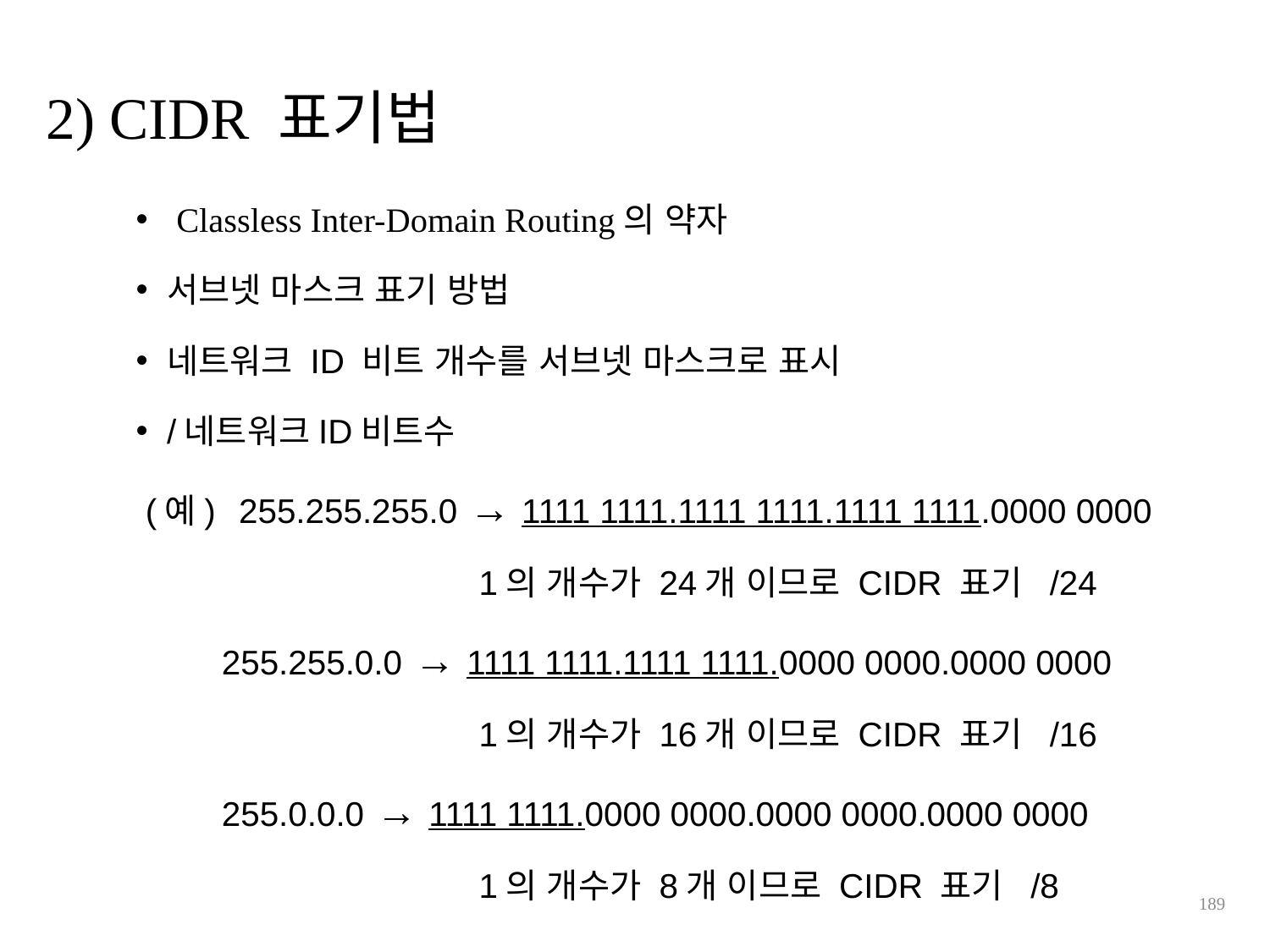

2) CIDR 표기법
 Classless Inter-Domain Routing의 약자
서브넷 마스크 표기 방법
네트워크 ID 비트 개수를 서브넷 마스크로 표시
/네트워크ID비트수
 (예)  255.255.255.0 → 1111 1111.1111 1111.1111 1111.0000 0000
                                    1의 개수가 24개 이므로 CIDR 표기  /24
         255.255.0.0 → 1111 1111.1111 1111.0000 0000.0000 0000
                                    1의 개수가 16개 이므로 CIDR 표기  /16
         255.0.0.0 → 1111 1111.0000 0000.0000 0000.0000 0000
                                    1의 개수가 8개 이므로 CIDR 표기  /8

189